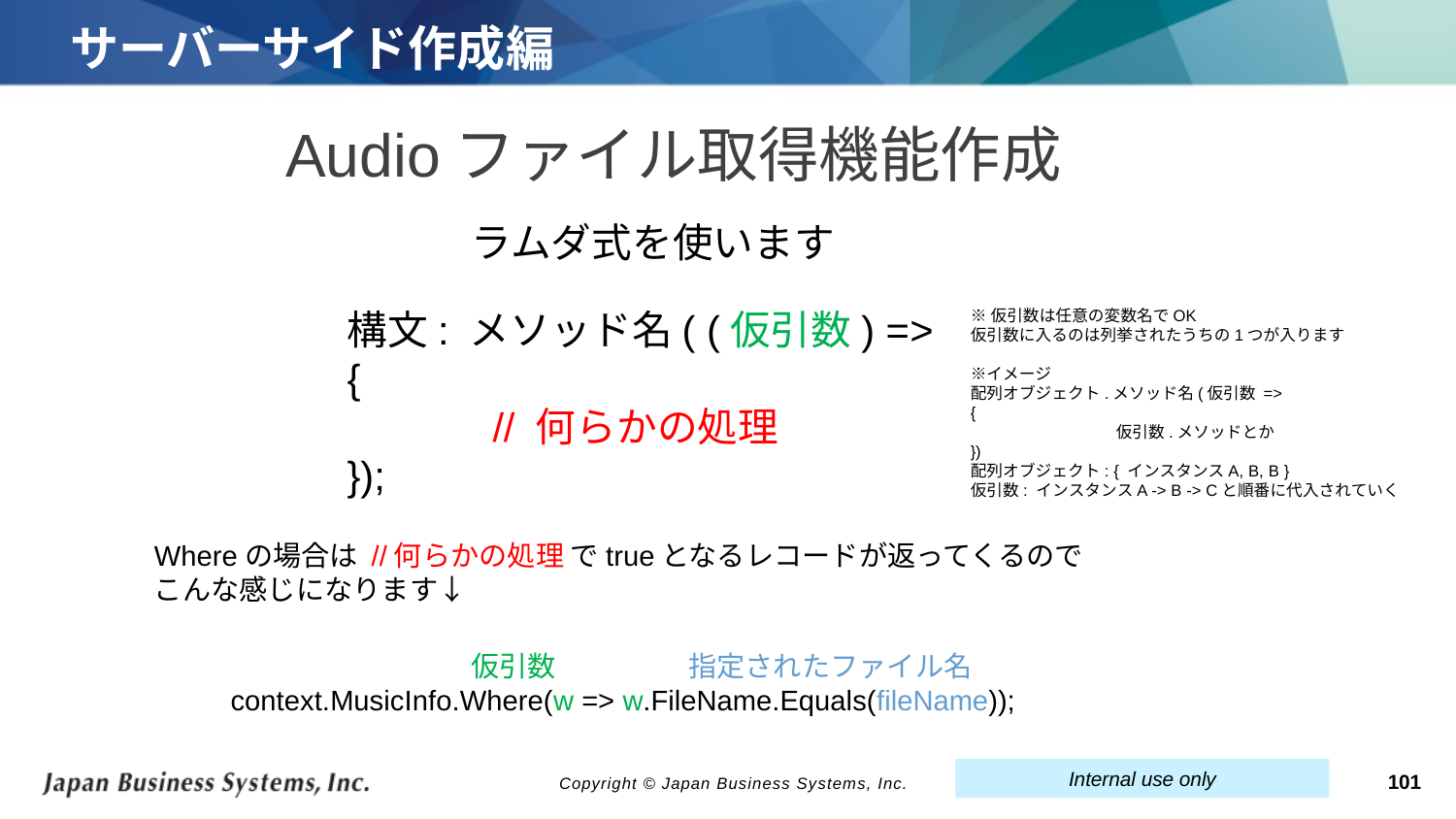

# サーバーサイド作成編
Audioファイル取得機能作成
ラムダ式を使います
構文: メソッド名( (仮引数) =>
{
	// 何らかの処理
});
※仮引数は任意の変数名でOK
仮引数に入るのは列挙されたうちの1つが入ります
※イメージ
配列オブジェクト.メソッド名(仮引数 =>
{
	仮引数.メソッドとか
})
配列オブジェクト: { インスタンスA, B, B }
仮引数: インスタンスA -> B -> Cと順番に代入されていく
Whereの場合は //何らかの処理 でtrueとなるレコードが返ってくるので
こんな感じになります↓
                                     仮引数                     指定されたファイル名
context.MusicInfo.Where(w => w.FileName.Equals(fileName));